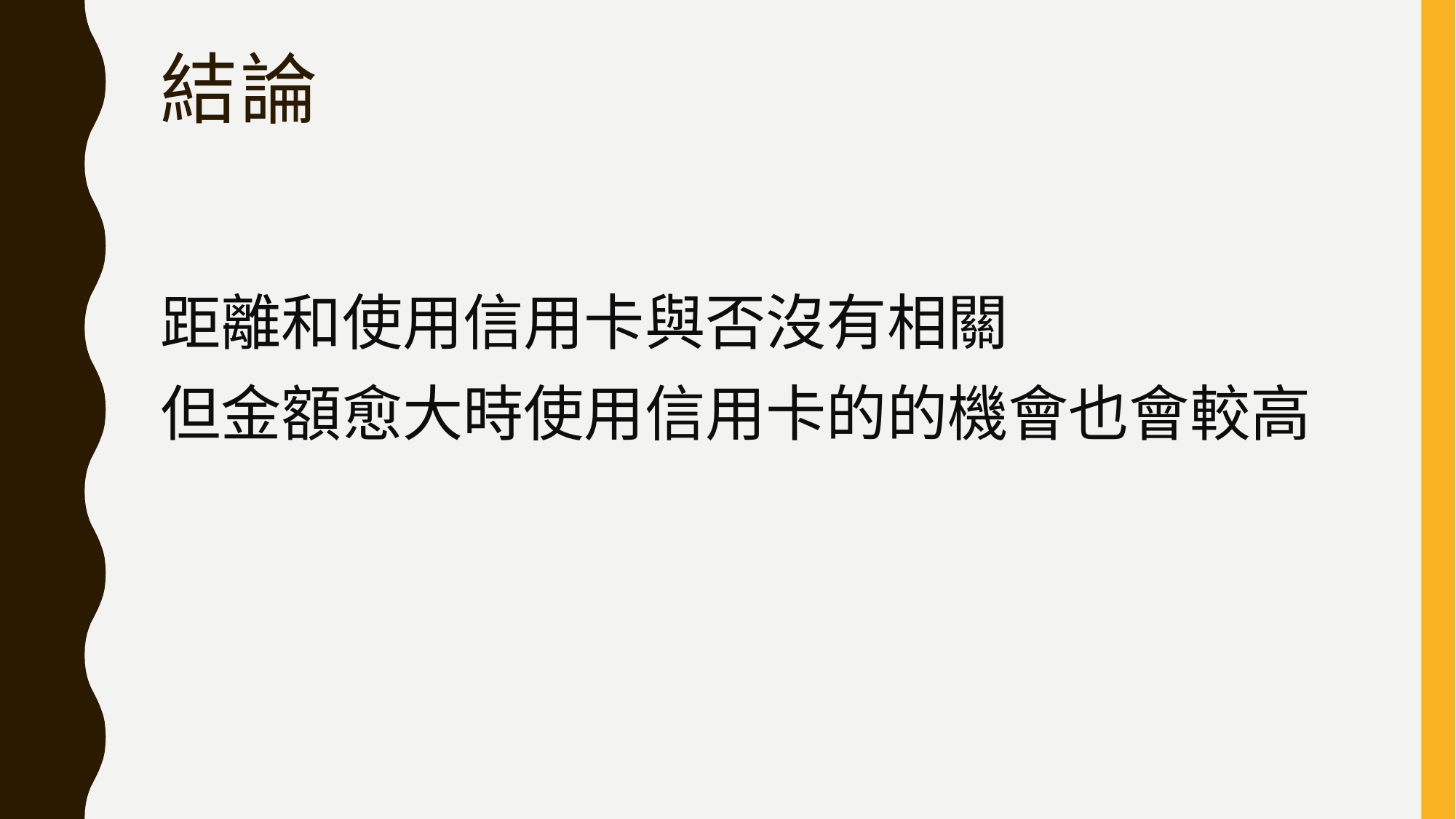

# 結論
距離和使用信用卡與否沒有相關
但金額愈大時使用信用卡的的機會也會較高